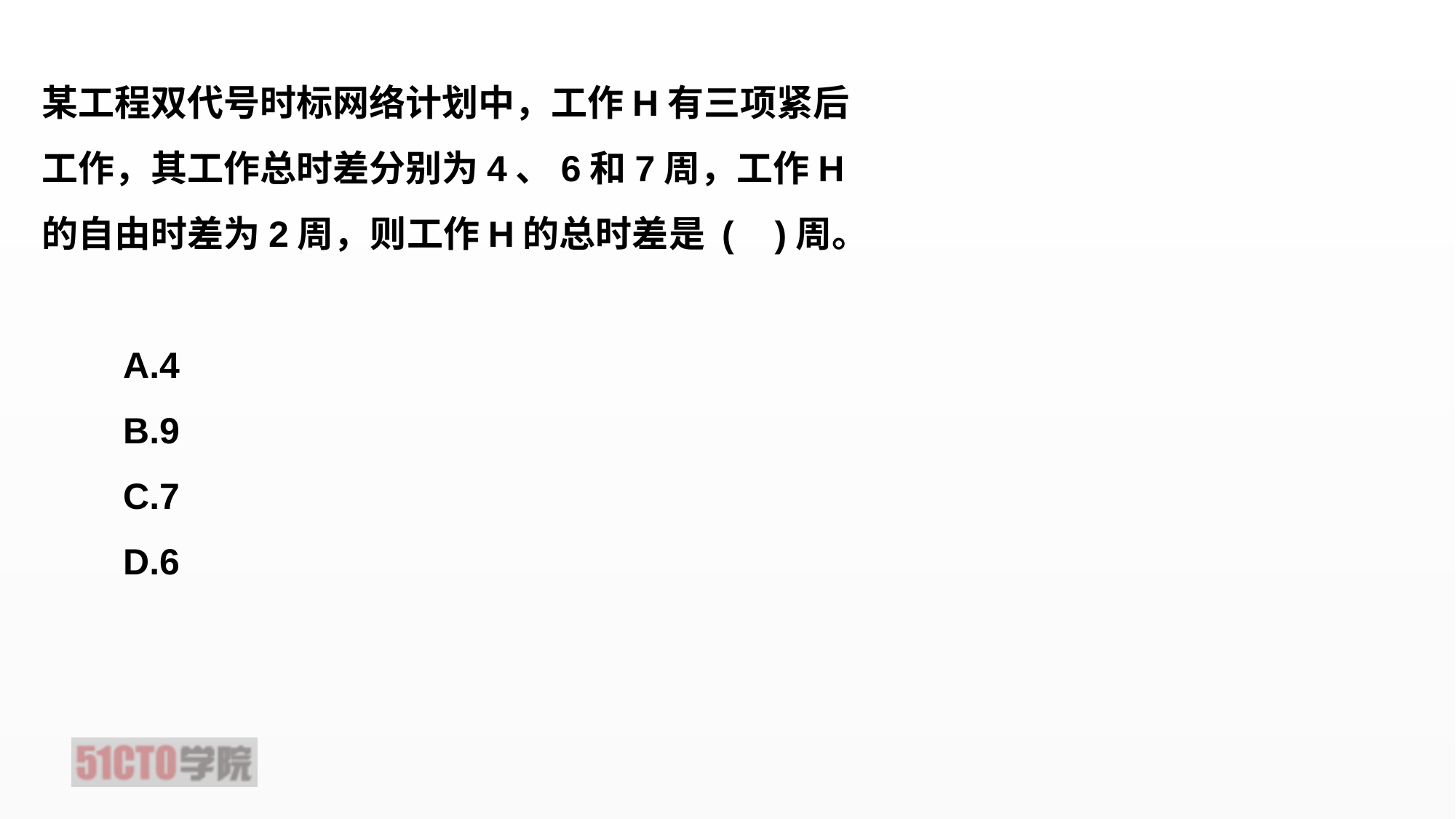

某工程双代号时标网络计划中，工作H有三项紧后工作，其工作总时差分别为4、6和7周，工作H的自由时差为2周，则工作H的总时差是 (    )周。

　　A.4
　　B.9
　　C.7
　　D.6